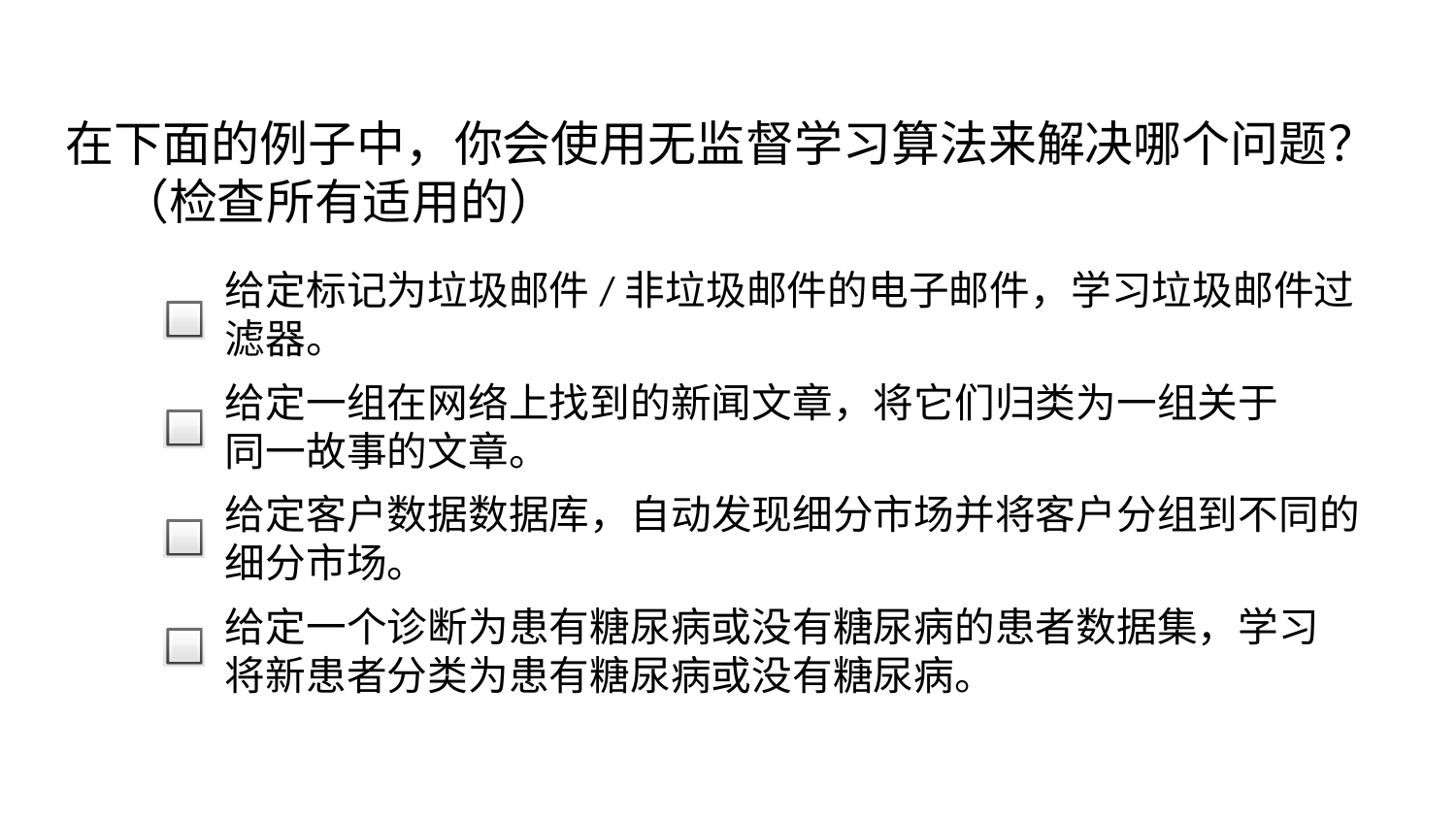

在下面的例子中，你会使用无监督学习算法来解决哪个问题？（检查所有适用的）
给定标记为垃圾邮件/非垃圾邮件的电子邮件，学习垃圾邮件过滤器。
给定一组在网络上找到的新闻文章，将它们归类为一组关于同一故事的文章。
给定客户数据数据库，自动发现细分市场并将客户分组到不同的细分市场。
给定一个诊断为患有糖尿病或没有糖尿病的患者数据集，学习将新患者分类为患有糖尿病或没有糖尿病。